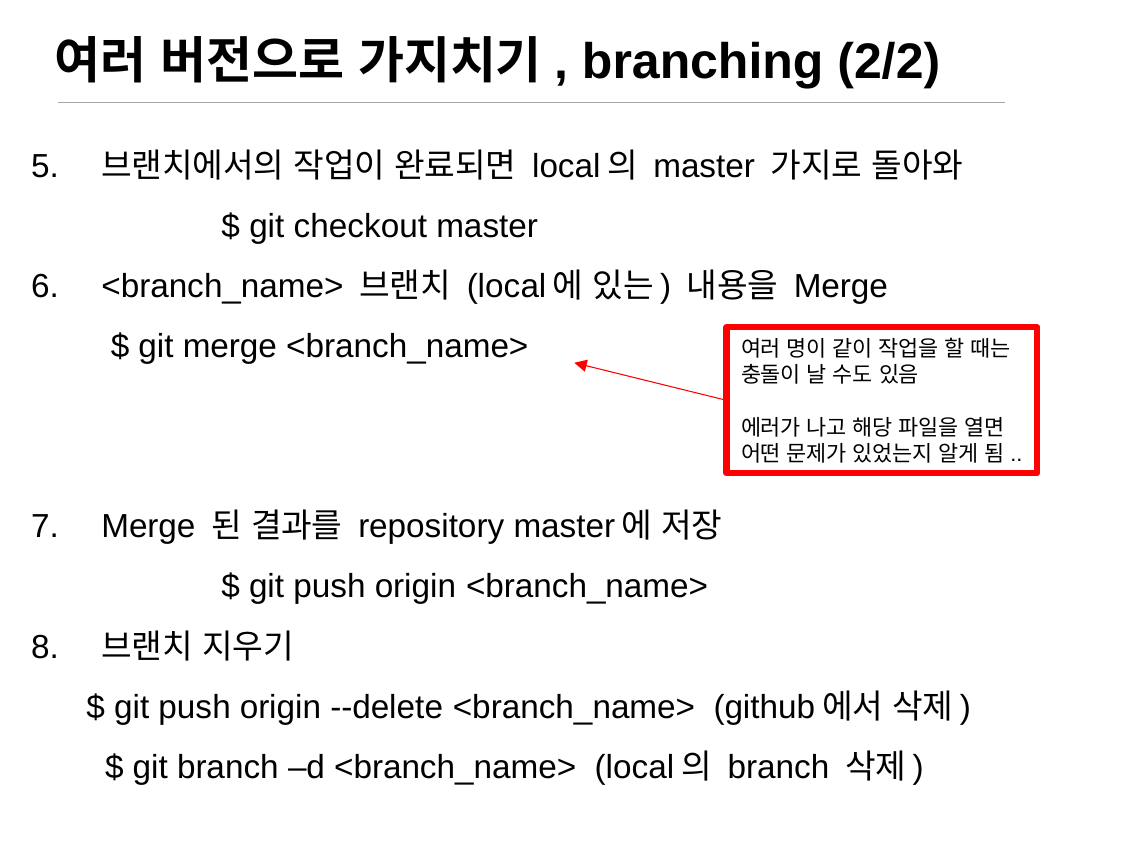

# 여러 버전으로 가지치기, branching (2/2)
브랜치에서의 작업이 완료되면 local의 master 가지로 돌아와
	$ git checkout master
<branch_name> 브랜치 (local에 있는) 내용을 Merge
 $ git merge <branch_name>

Merge 된 결과를 repository master에 저장
	$ git push origin <branch_name>
브랜치 지우기
      $ git push origin --delete <branch_name>  (github에서 삭제)
        $ git branch –d <branch_name>  (local의 branch 삭제)

여러 명이 같이 작업을 할 때는
충돌이 날 수도 있음

에러가 나고 해당 파일을 열면
어떤 문제가 있었는지 알게 됨..